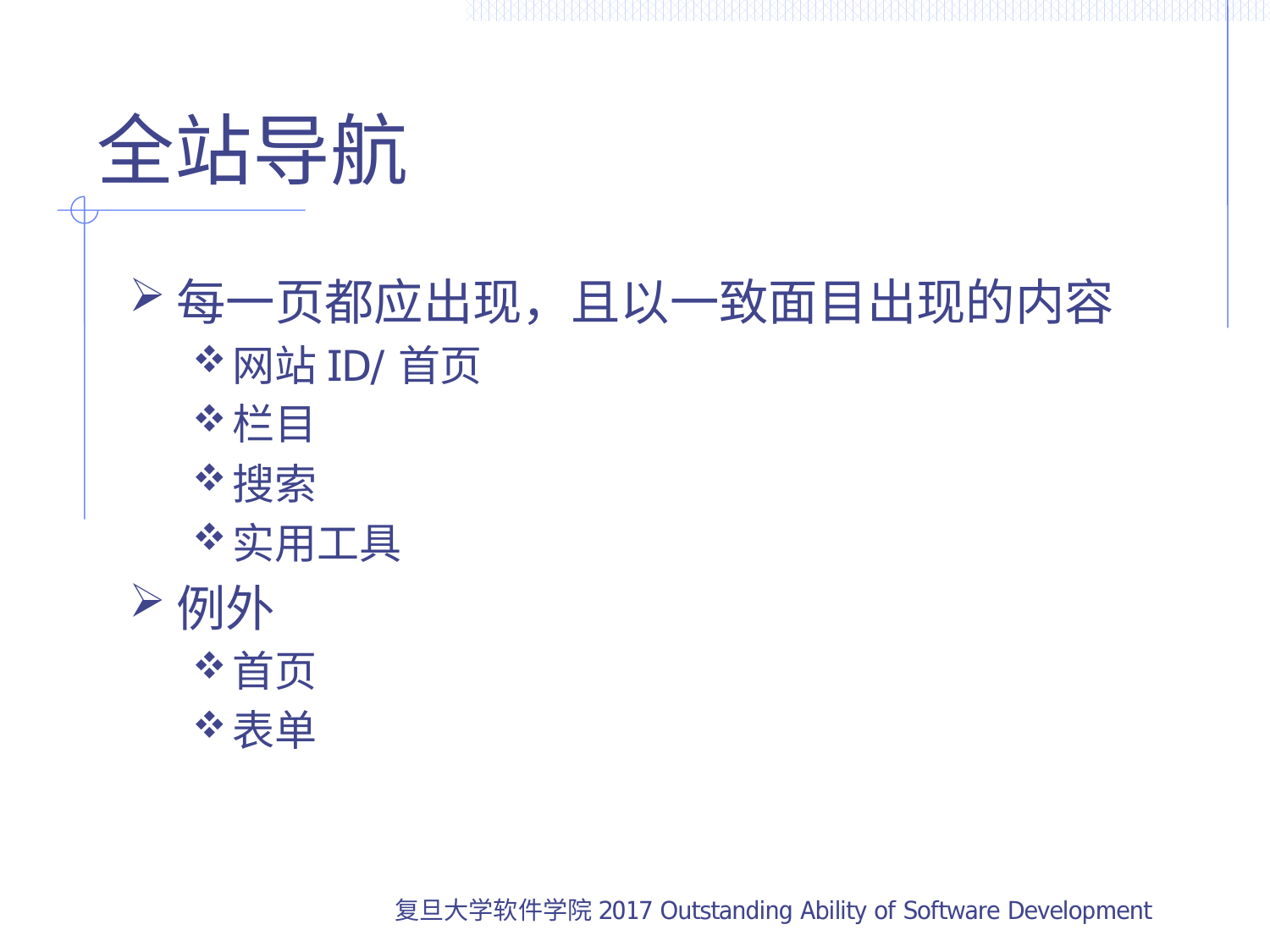

# 全站导航
每一页都应出现，且以一致面目出现的内容
网站ID/首页
栏目
搜索
实用工具
例外
首页
表单